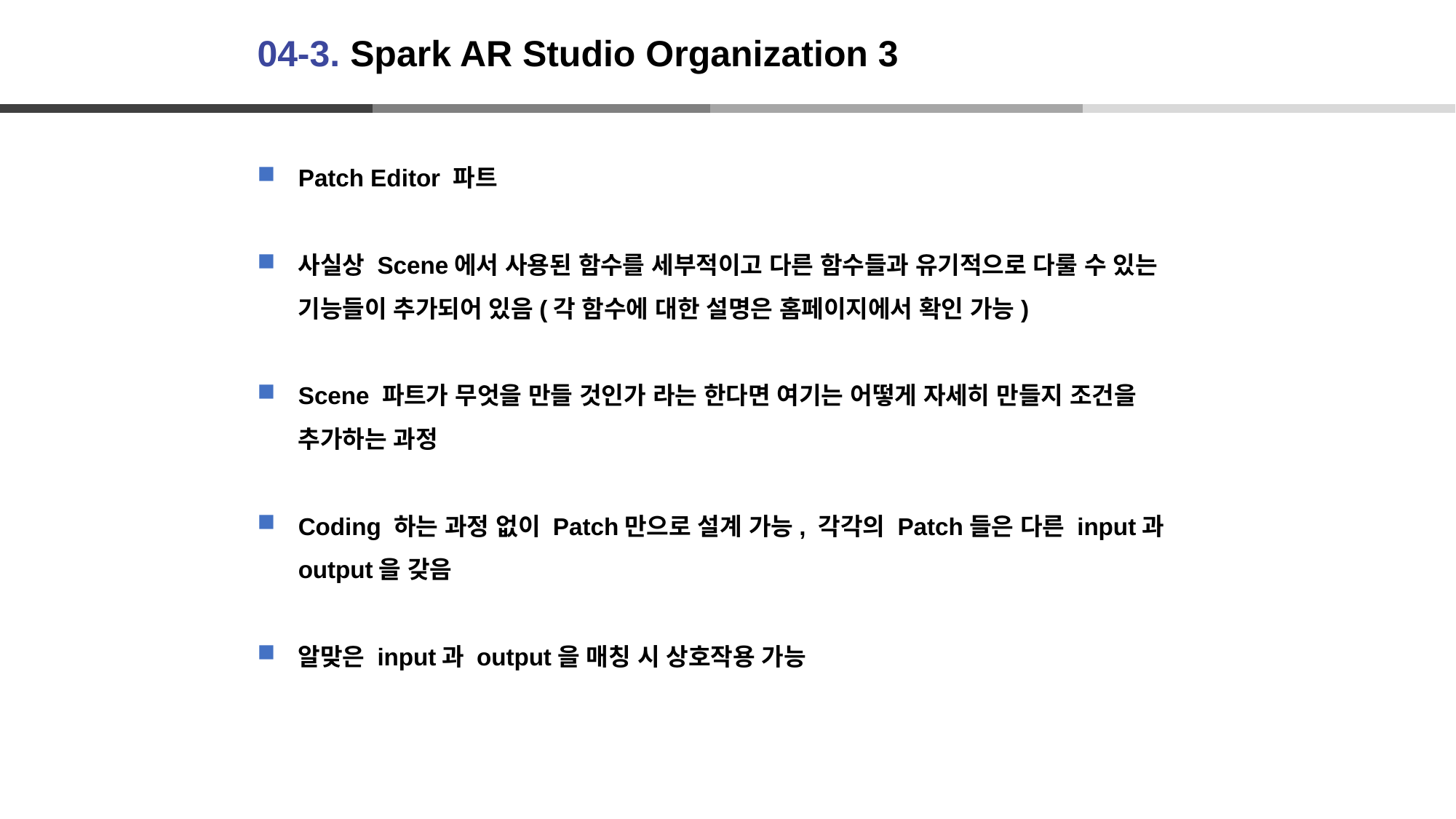

# 04-3. Spark AR Studio Organization 3
Patch Editor 파트

사실상 Scene에서 사용된 함수를 세부적이고 다른 함수들과 유기적으로 다룰 수 있는 기능들이 추가되어 있음(각 함수에 대한 설명은 홈페이지에서 확인 가능)

Scene 파트가 무엇을 만들 것인가 라는 한다면 여기는 어떻게 자세히 만들지 조건을 추가하는 과정

Coding 하는 과정 없이 Patch만으로 설계 가능, 각각의 Patch들은 다른 input과 output을 갖음

알맞은 input과 output을 매칭 시 상호작용 가능